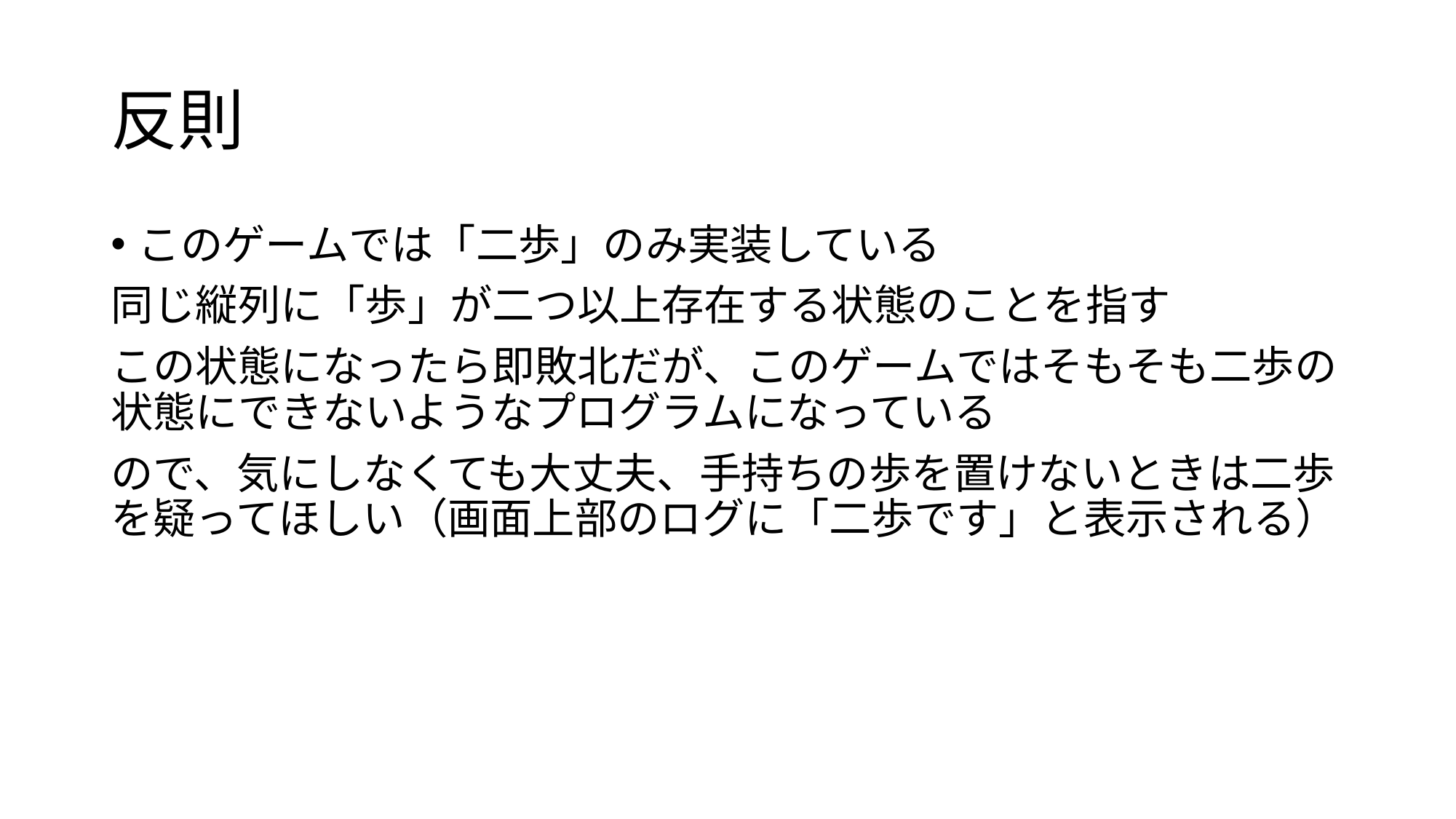

# 反則
このゲームでは「二歩」のみ実装している
同じ縦列に「歩」が二つ以上存在する状態のことを指す
この状態になったら即敗北だが、このゲームではそもそも二歩の状態にできないようなプログラムになっている
ので、気にしなくても大丈夫、手持ちの歩を置けないときは二歩を疑ってほしい（画面上部のログに「二歩です」と表示される）